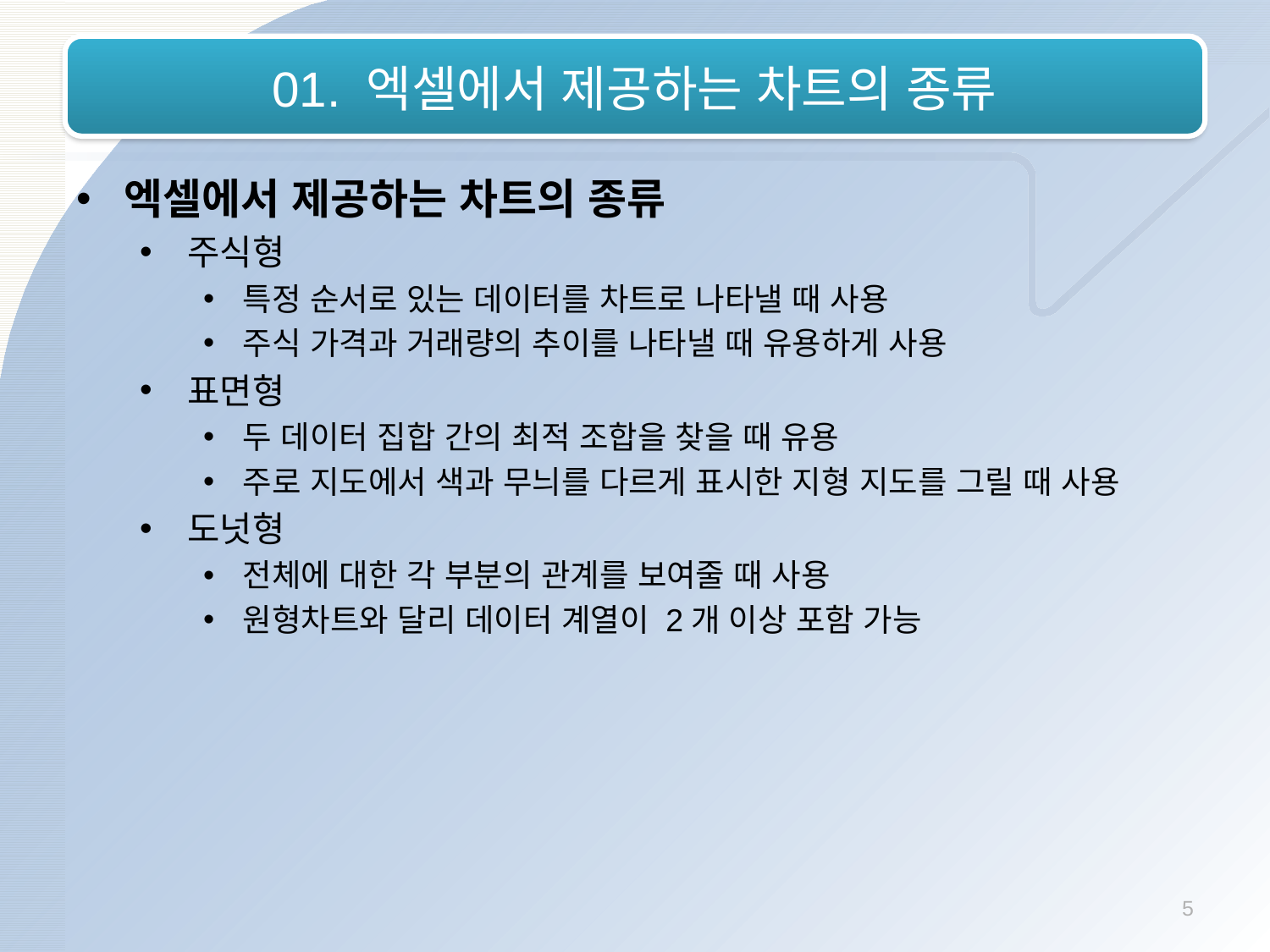

# 01. 엑셀에서 제공하는 차트의 종류
엑셀에서 제공하는 차트의 종류
주식형
특정 순서로 있는 데이터를 차트로 나타낼 때 사용
주식 가격과 거래량의 추이를 나타낼 때 유용하게 사용
표면형
두 데이터 집합 간의 최적 조합을 찾을 때 유용
주로 지도에서 색과 무늬를 다르게 표시한 지형 지도를 그릴 때 사용
도넛형
전체에 대한 각 부분의 관계를 보여줄 때 사용
원형차트와 달리 데이터 계열이 2개 이상 포함 가능
5